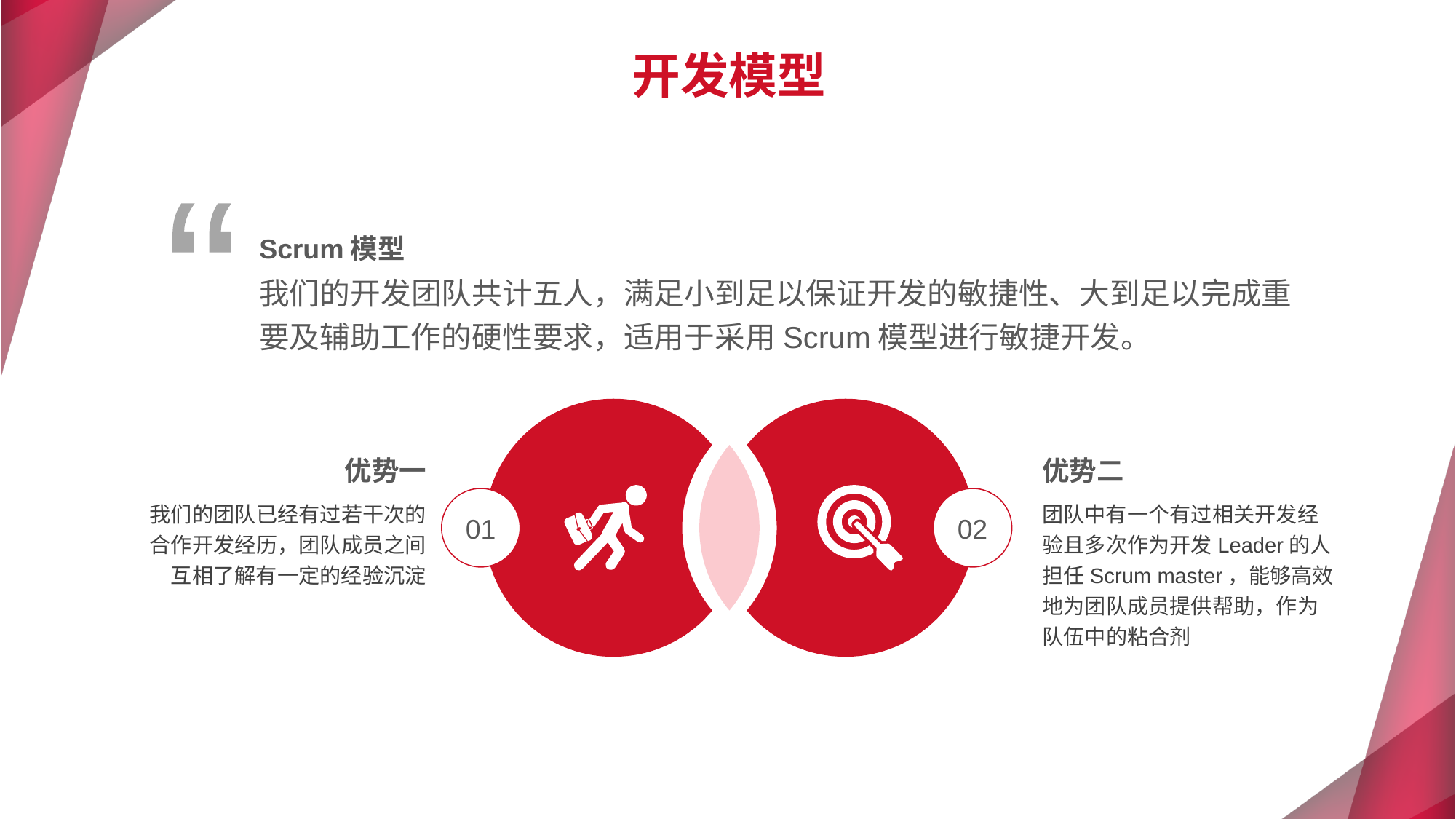

开发模型
“
Scrum模型
我们的开发团队共计五人，满足小到足以保证开发的敏捷性、大到足以完成重要及辅助工作的硬性要求，适用于采用Scrum模型进行敏捷开发。

优势一
我们的团队已经有过若干次的合作开发经历，团队成员之间互相了解有一定的经验沉淀
优势二
团队中有一个有过相关开发经验且多次作为开发Leader的人担任Scrum master，能够高效地为团队成员提供帮助，作为队伍中的粘合剂

01
02